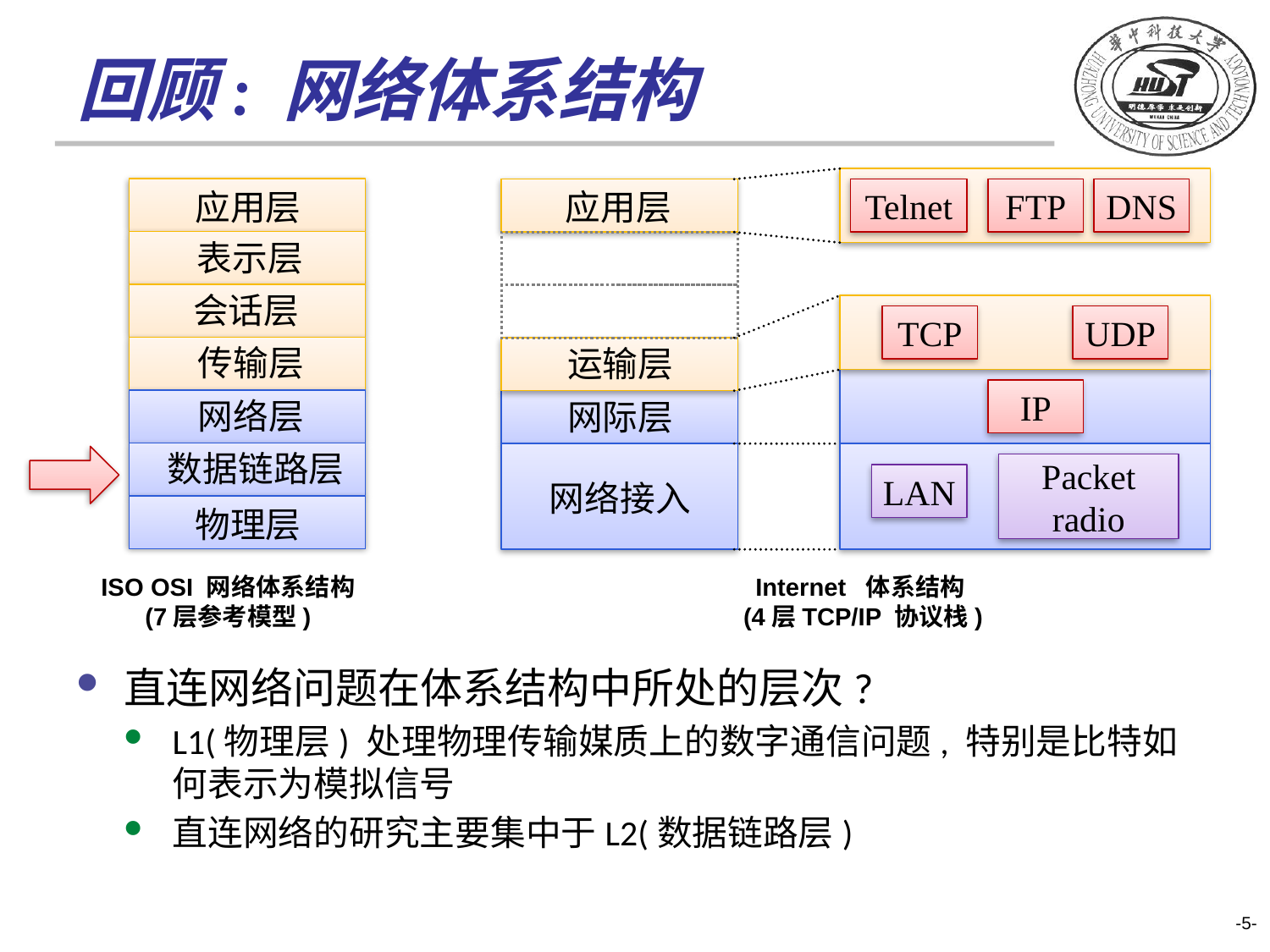

# 回顾: 网络体系结构

应用层
Telnet
FTP
DNS

TCP
UDP
运输层

IP
网际层

Packet
radio
LAN
网络接入

应用层
表示层

会话层

传输层

网络层

数据链路层

物理层

ISO OSI 网络体系结构
(7层参考模型)
Internet  体系结构
(4层TCP/IP 协议栈)
直连网络问题在体系结构中所处的层次?
L1(物理层) 处理物理传输媒质上的数字通信问题, 特别是比特如何表示为模拟信号
直连网络的研究主要集中于L2(数据链路层)
-5-